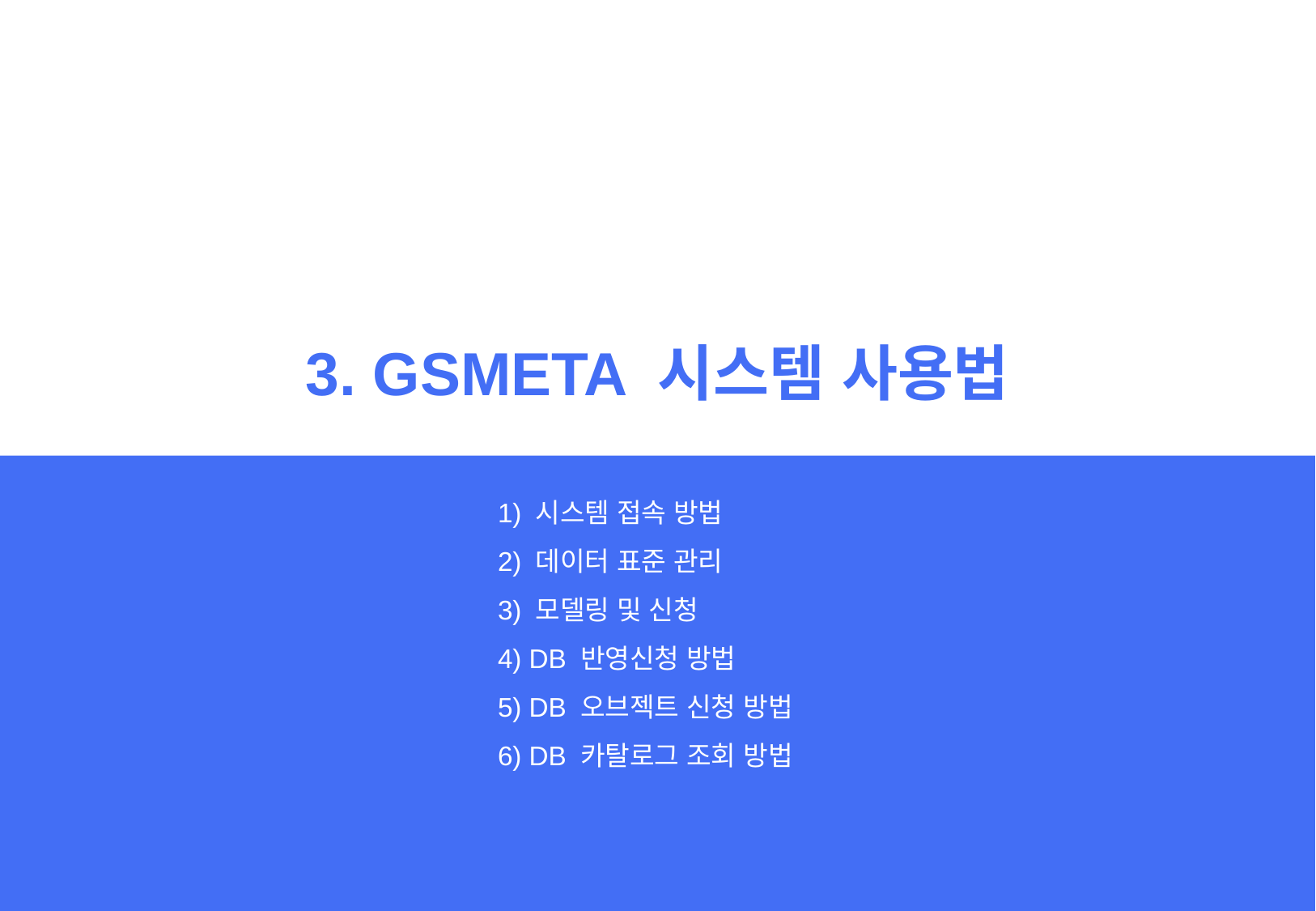

3. GSMETA 시스템 사용법

1) 시스템 접속 방법
2) 데이터 표준 관리
3) 모델링 및 신청
4) DB 반영신청 방법
5) DB 오브젝트 신청 방법
6) DB 카탈로그 조회 방법